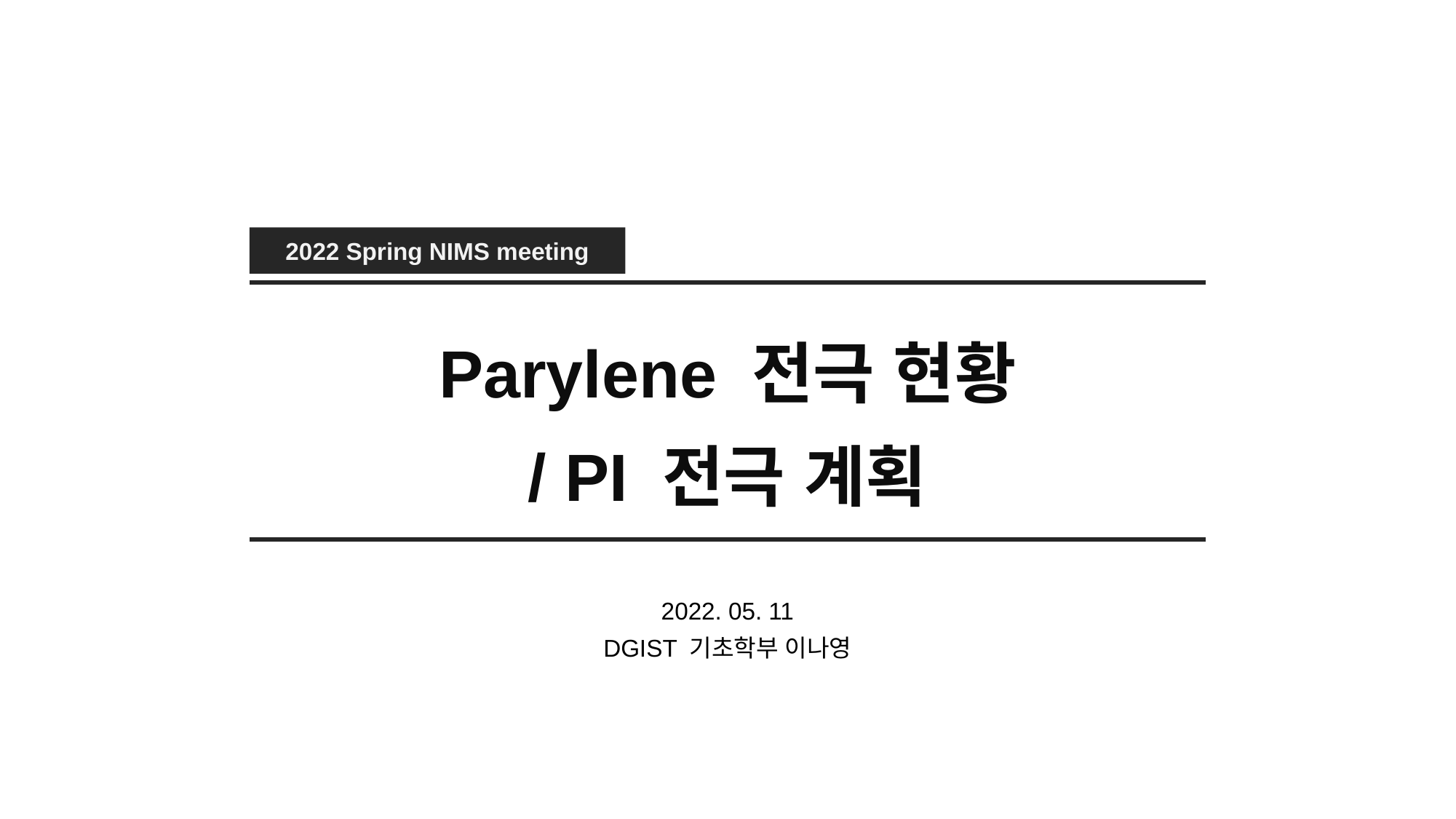

2022 Spring NIMS meeting
Parylene 전극 현황
/ PI 전극 계획
2022. 05. 11
DGIST 기초학부 이나영